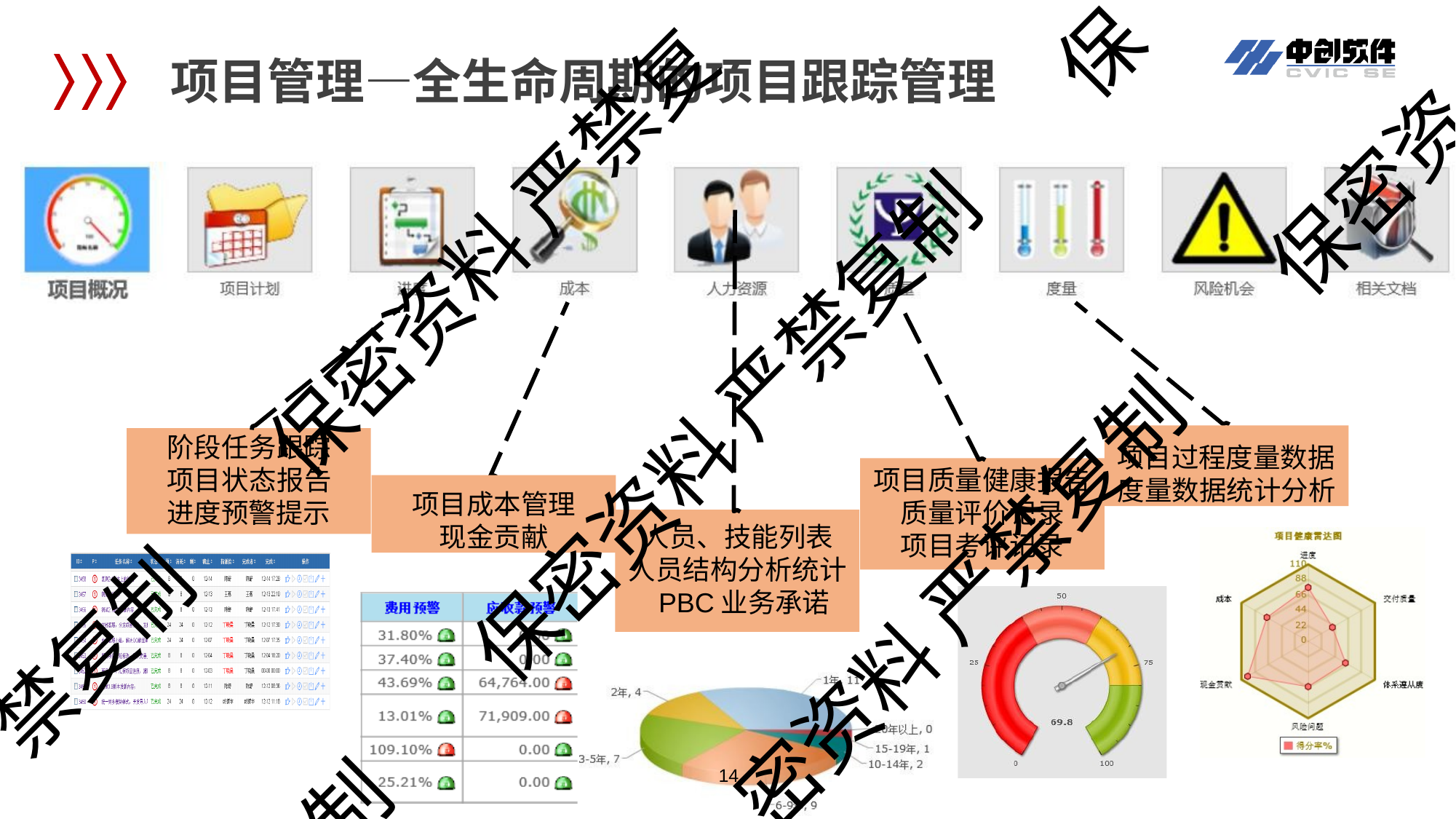

保
# 项目管理—全生命周期的项目跟踪管理

保密资

保密资料 严禁复

保密资料 严禁复制
项目过程度量数据
度量数据统计分析

阶段任务跟踪 项目状态报告 进度预警提示

项目质量健康报告 质量评价记录 项目考评记录
项目成本管理 现金贡献

人员、技能列表 人员结构分析统计  PBC业务承诺

密资料 严禁复制

禁复制

制
14